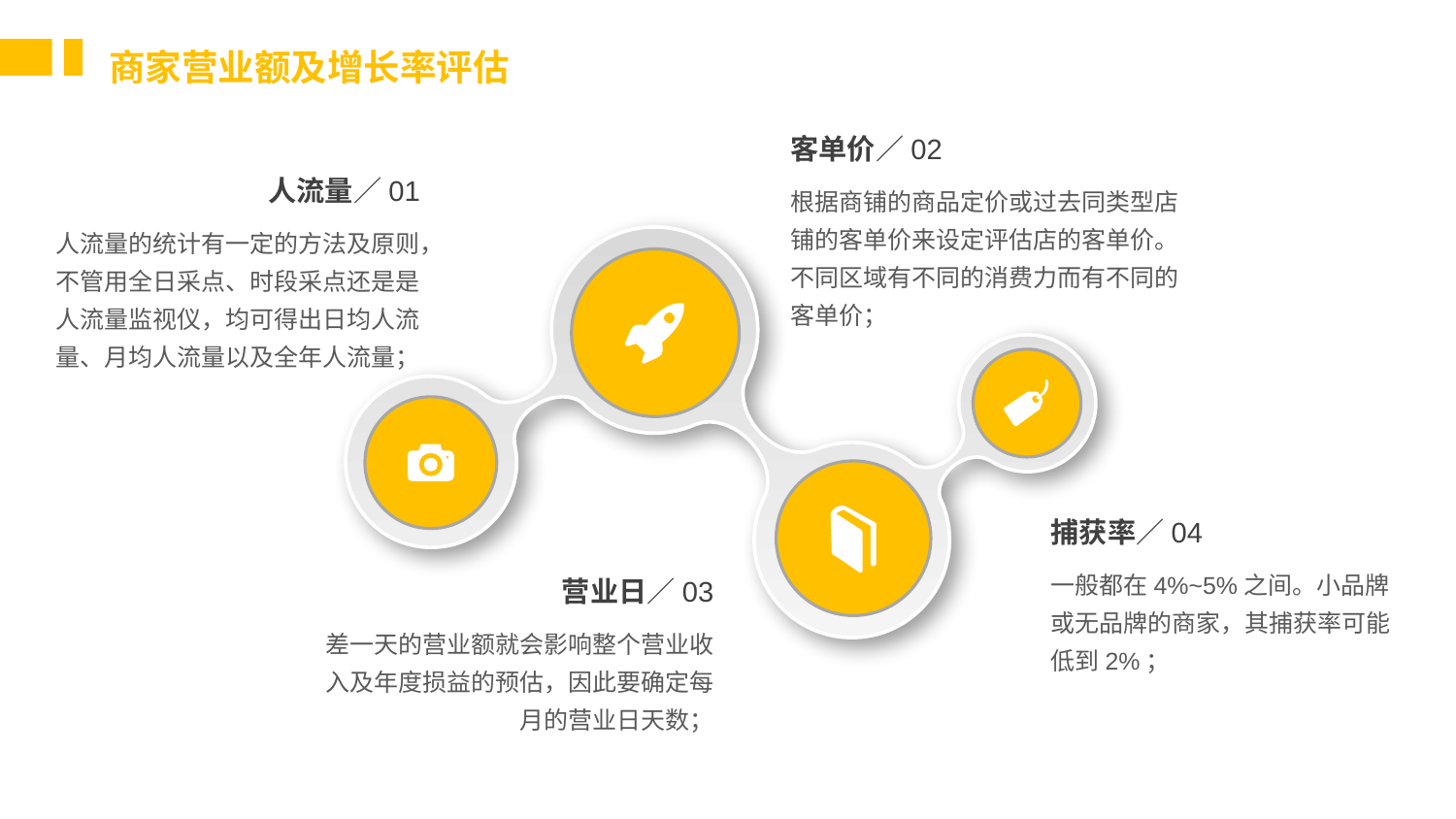

商家营业额及增长率评估
客单价／02
人流量／01
根据商铺的商品定价或过去同类型店铺的客单价来设定评估店的客单价。不同区域有不同的消费力而有不同的客单价；
人流量的统计有一定的方法及原则，不管用全日采点、时段采点还是是人流量监视仪，均可得出日均人流量、月均人流量以及全年人流量；

捕获率／04

一般都在4%~5%之间。小品牌或无品牌的商家，其捕获率可能低到2%；
营业日／03
差一天的营业额就会影响整个营业收入及年度损益的预估，因此要确定每月的营业日天数；